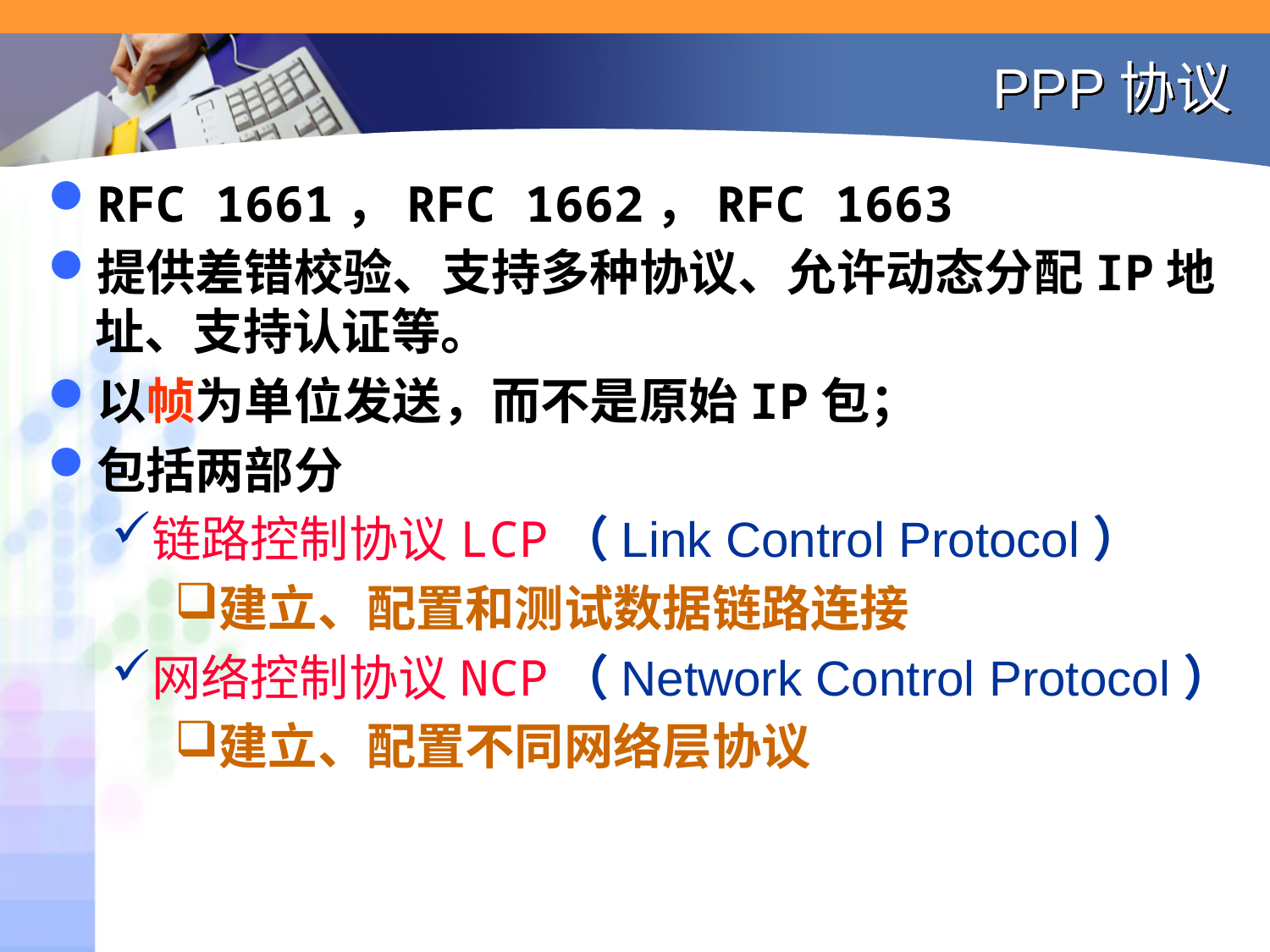

# PPP协议
RFC 1661，RFC 1662，RFC 1663
提供差错校验、支持多种协议、允许动态分配IP地址、支持认证等。
以帧为单位发送，而不是原始IP包；
包括两部分
链路控制协议LCP（Link Control Protocol）
建立、配置和测试数据链路连接
网络控制协议NCP（Network Control Protocol）
建立、配置不同网络层协议